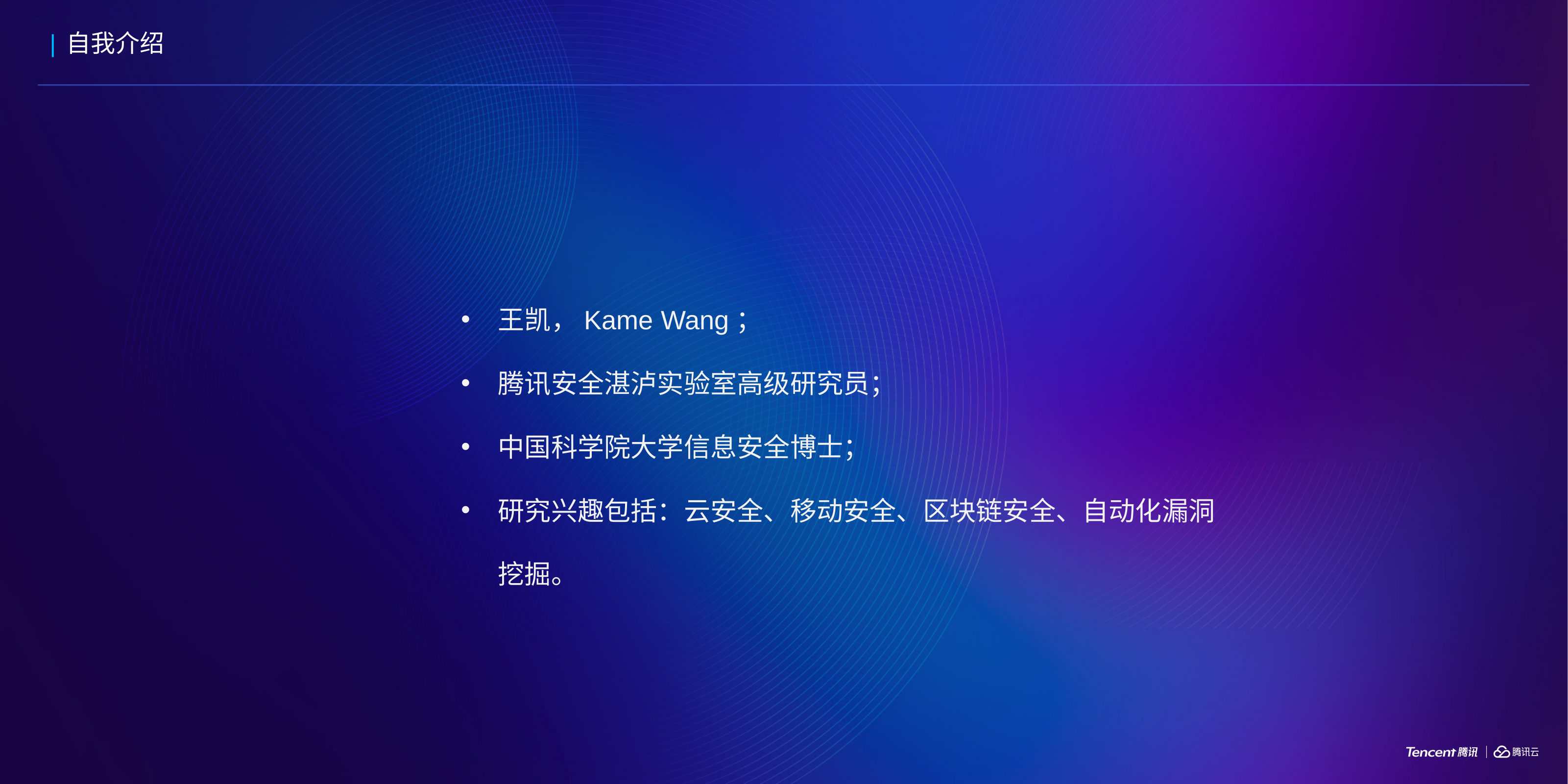

自我介绍
王凯，Kame Wang；
腾讯安全湛泸实验室高级研究员；
中国科学院大学信息安全博士；
研究兴趣包括：云安全、移动安全、区块链安全、自动化漏洞挖掘。